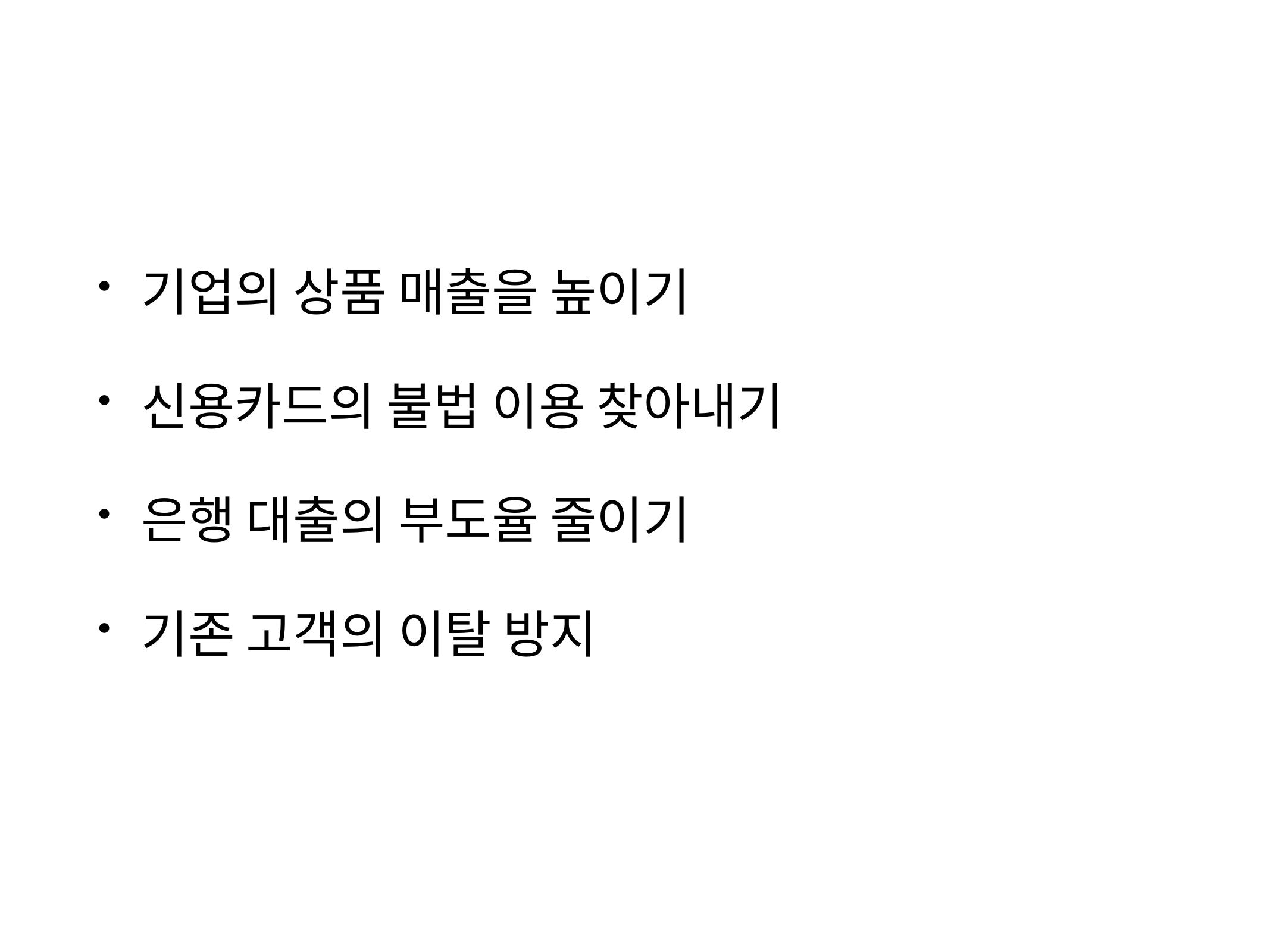

#
기업의 상품 매출을 높이기
신용카드의 불법 이용 찾아내기
은행 대출의 부도율 줄이기
기존 고객의 이탈 방지
26